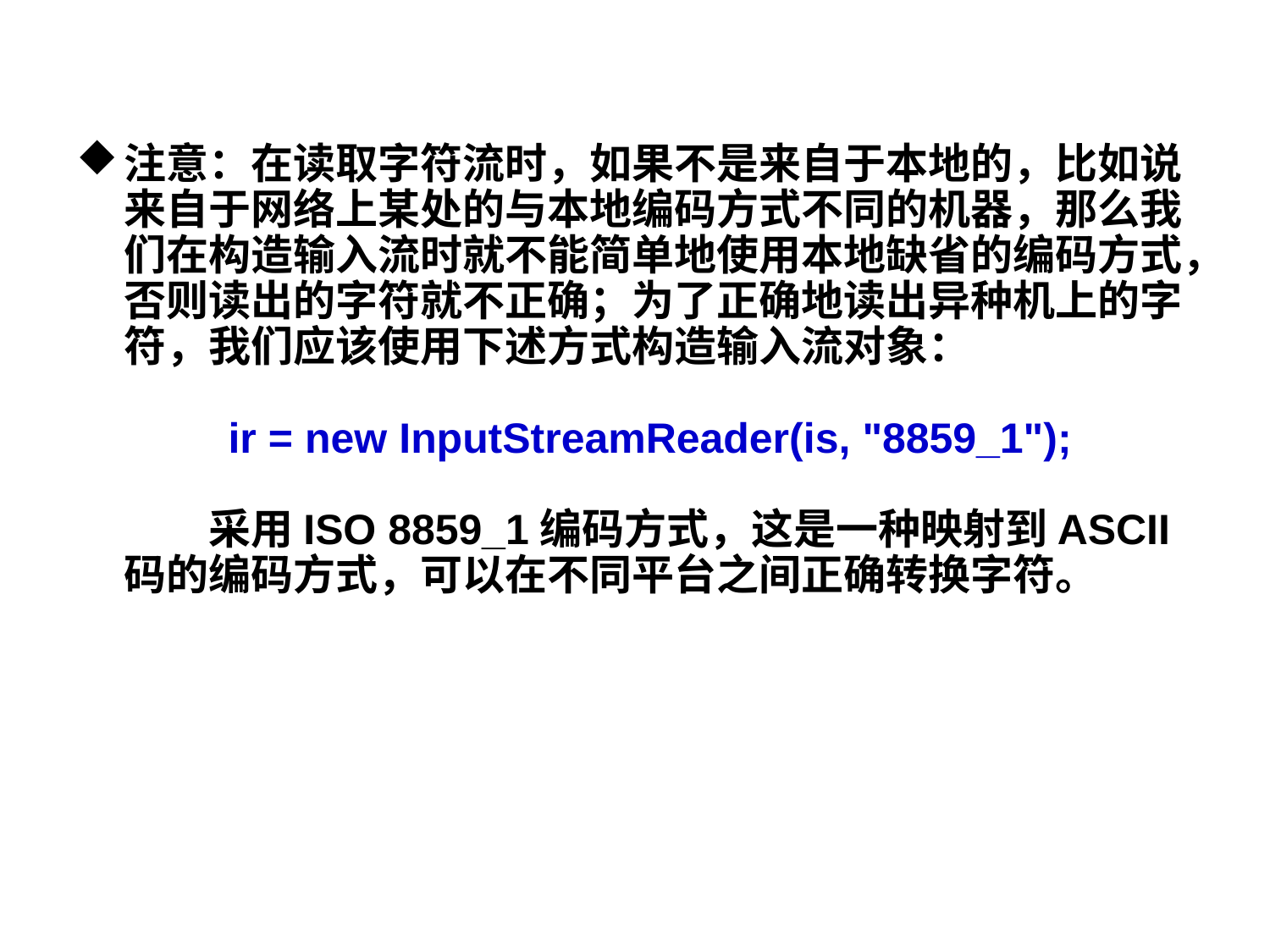

注意：在读取字符流时，如果不是来自于本地的，比如说来自于网络上某处的与本地编码方式不同的机器，那么我们在构造输入流时就不能简单地使用本地缺省的编码方式，否则读出的字符就不正确；为了正确地读出异种机上的字符，我们应该使用下述方式构造输入流对象：
　　
　　 ir = new InputStreamReader(is, "8859_1");
　　采用ISO 8859_1编码方式，这是一种映射到ASCII码的编码方式，可以在不同平台之间正确转换字符。